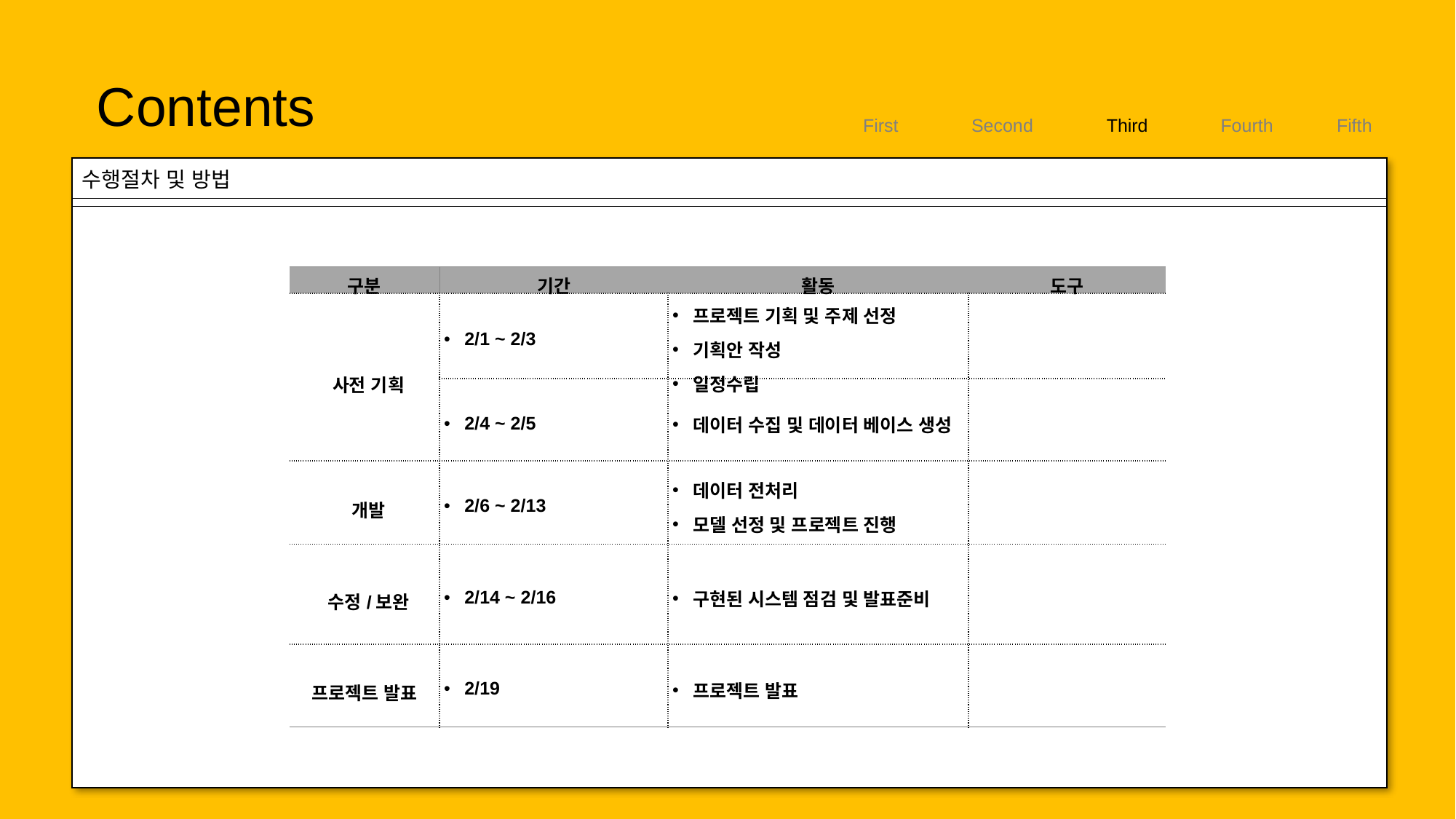

Contents
First
Second
Third
Fourth

Fifth

수행절차 및 방법
| 구분 | 기간 | 활동 | 도구 |
| --- | --- | --- | --- |
| 사전 기획 | 2/1 ~ 2/3 | 프로젝트 기획 및 주제 선정 기획안 작성 일정수립 |  |
|  | 2/4 ~ 2/5 | 데이터 수집 및 데이터 베이스 생성 |  |
| 개발 | 2/6 ~ 2/13 | 데이터 전처리 모델 선정 및 프로젝트 진행 |  |
| 수정/보완 | 2/14 ~ 2/16 | 구현된 시스템 점검 및 발표준비 |  |
| 프로젝트 발표 | 2/19 | 프로젝트 발표 |  |